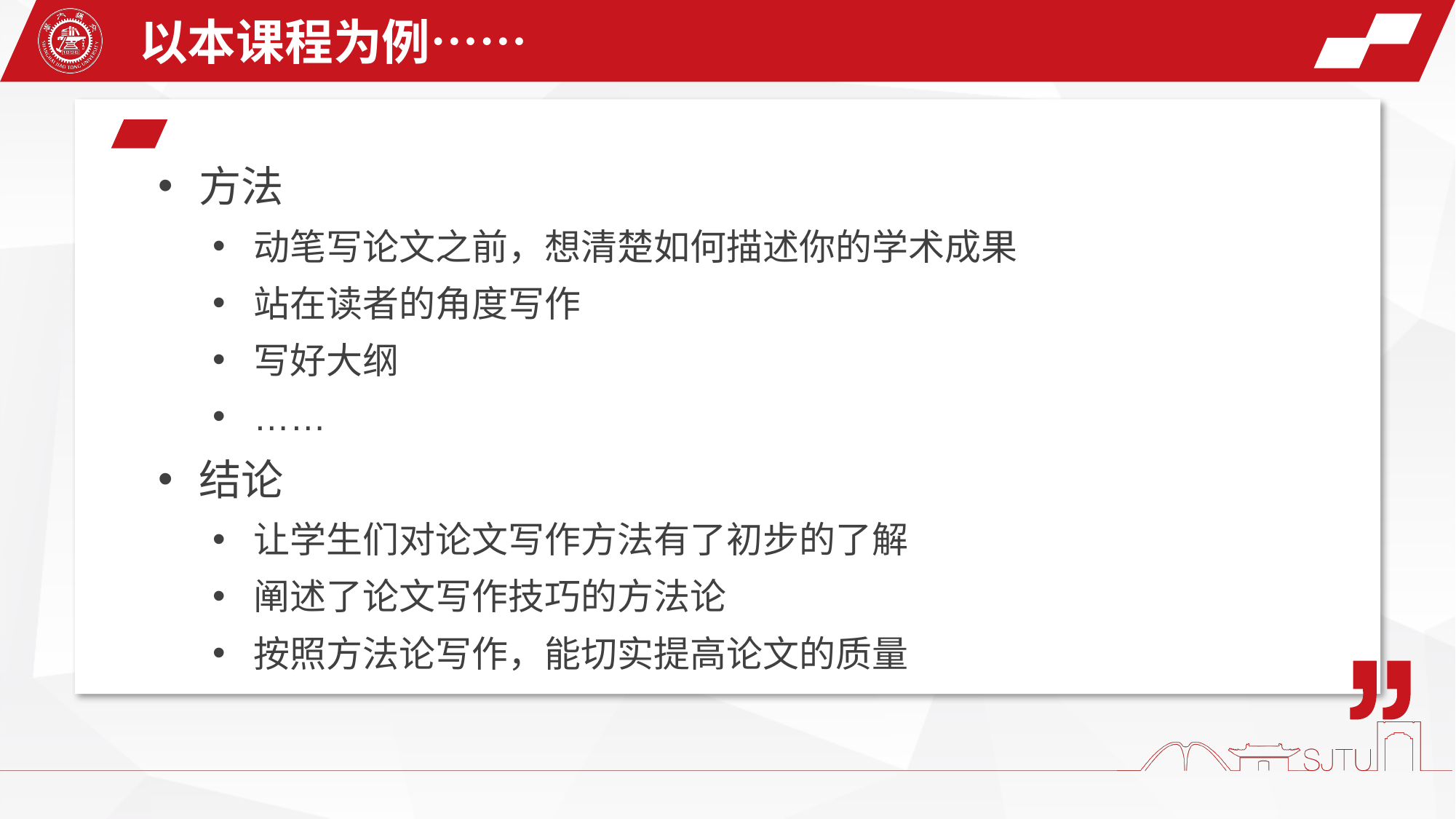

以本课程为例……

方法
动笔写论文之前，想清楚如何描述你的学术成果
站在读者的角度写作
写好大纲
……
结论
让学生们对论文写作方法有了初步的了解
阐述了论文写作技巧的方法论
按照方法论写作，能切实提高论文的质量